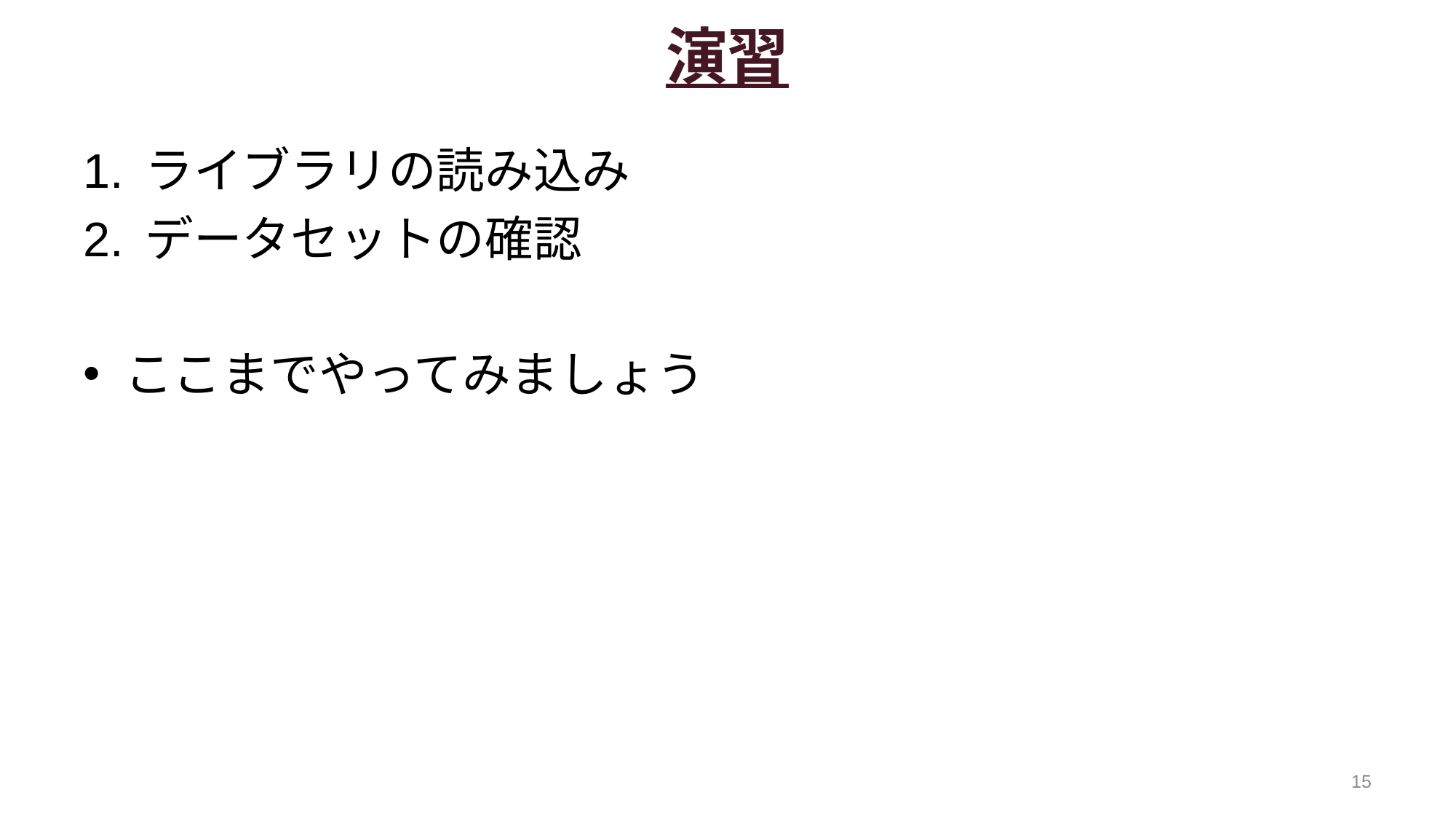

# 演習
ライブラリの読み込み
データセットの確認

ここまでやってみましょう
15